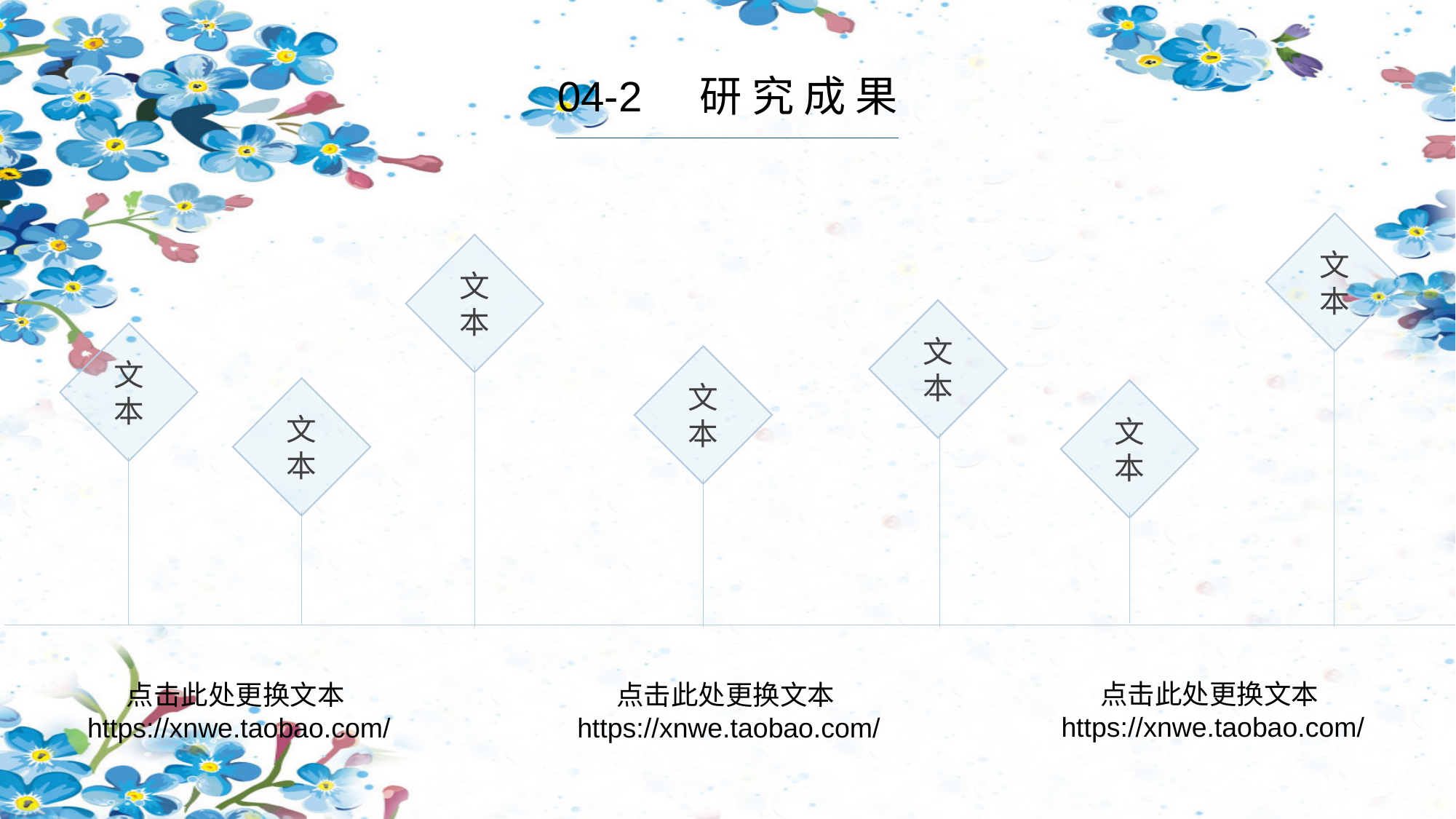

04-2    研 究 成 果
文本
文本
文本
文本
文本
文本
文本
点击此处更换文本https://xnwe.taobao.com/
点击此处更换文本https://xnwe.taobao.com/
点击此处更换文本https://xnwe.taobao.com/